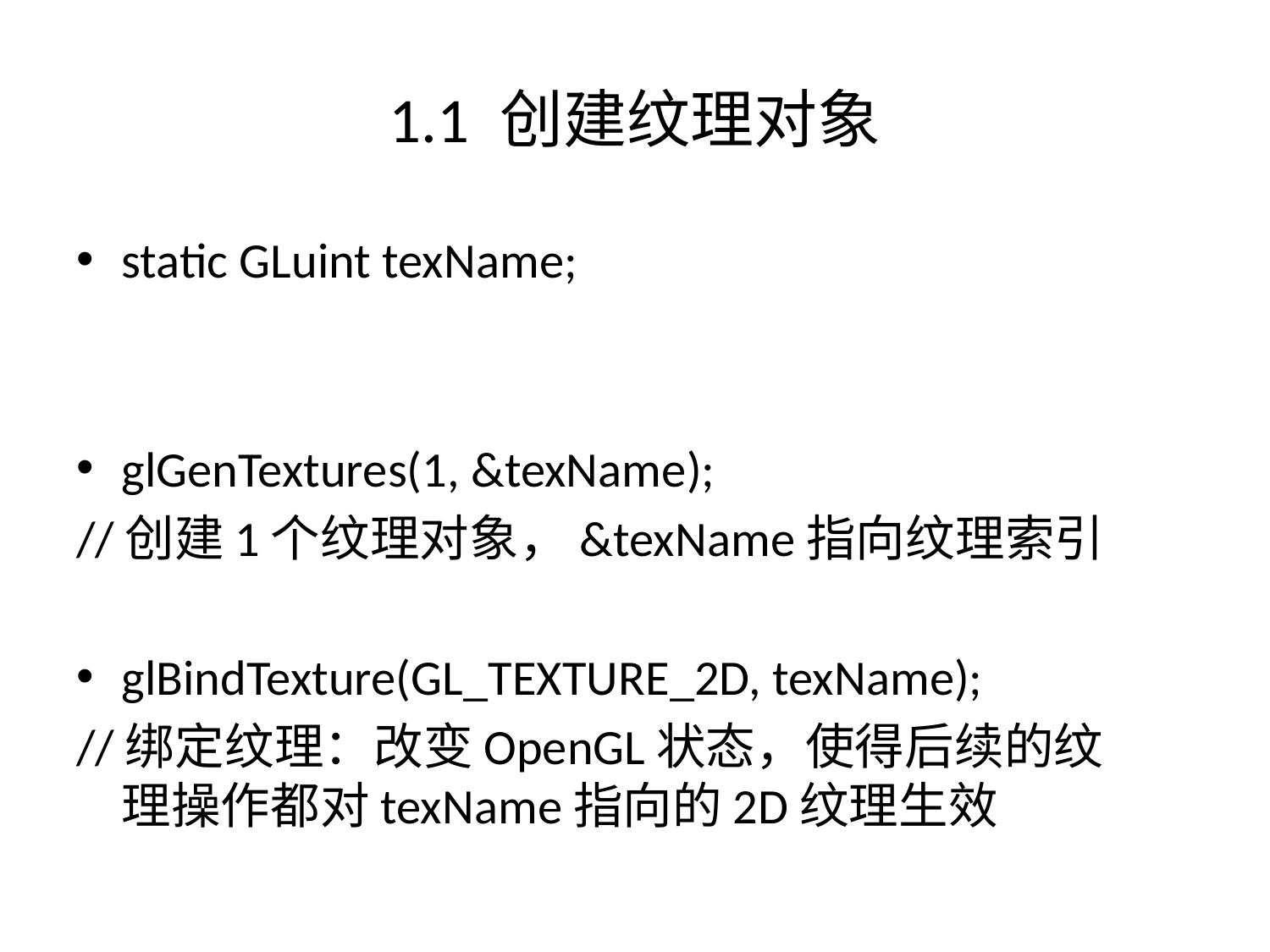

# 1.1 创建纹理对象
static GLuint texName;

glGenTextures(1, &texName);
//创建1个纹理对象，&texName指向纹理索引

glBindTexture(GL_TEXTURE_2D, texName);
//绑定纹理：改变OpenGL状态，使得后续的纹理操作都对texName指向的2D纹理生效